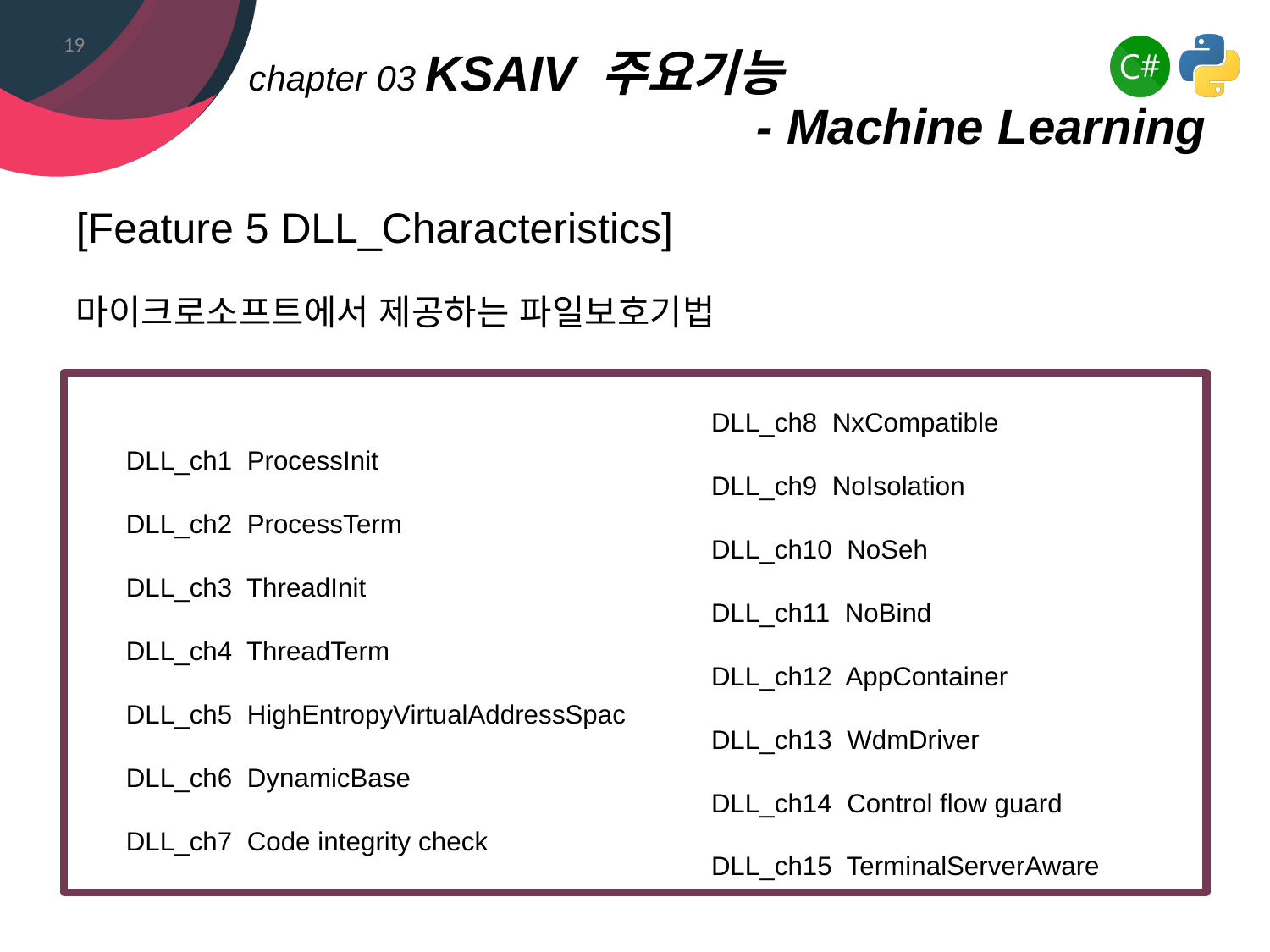

19
[Feature 5 DLL_Characteristics]

마이크로소프트에서 제공하는 파일보호기법
DLL_ch8  NxCompatible
DLL_ch9  NoIsolation
DLL_ch10  NoSeh
DLL_ch11  NoBind
DLL_ch12  AppContainer
DLL_ch13  WdmDriver
DLL_ch14  Control flow guard
DLL_ch15  TerminalServerAware

DLL_ch1  ProcessInit
DLL_ch2  ProcessTerm
DLL_ch3  ThreadInit
DLL_ch4  ThreadTerm
DLL_ch5  HighEntropyVirtualAddressSpac
DLL_ch6  DynamicBase
DLL_ch7  Code integrity check